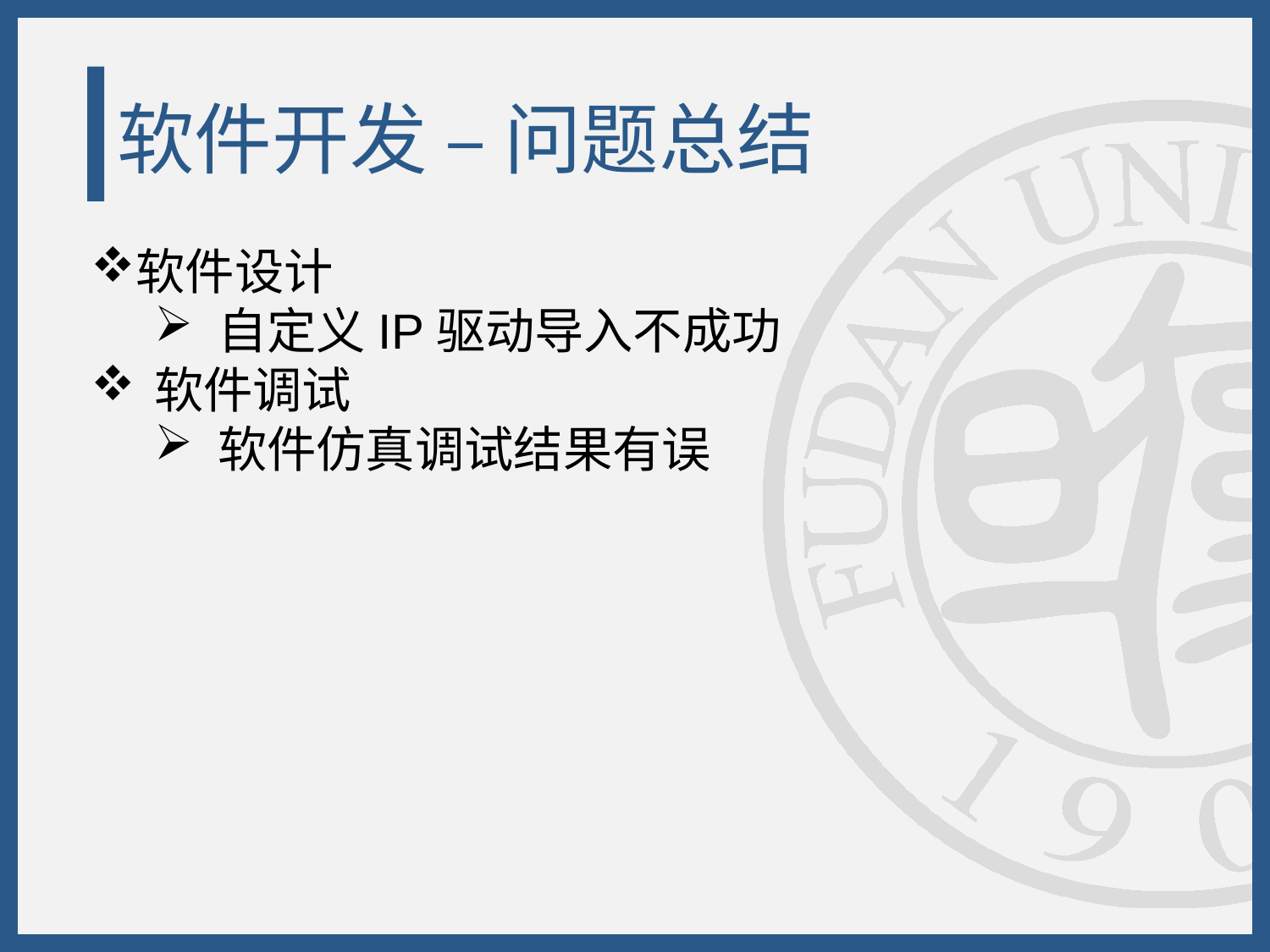

# 软件开发 – 问题总结
软件设计
自定义IP驱动导入不成功
软件调试
软件仿真调试结果有误